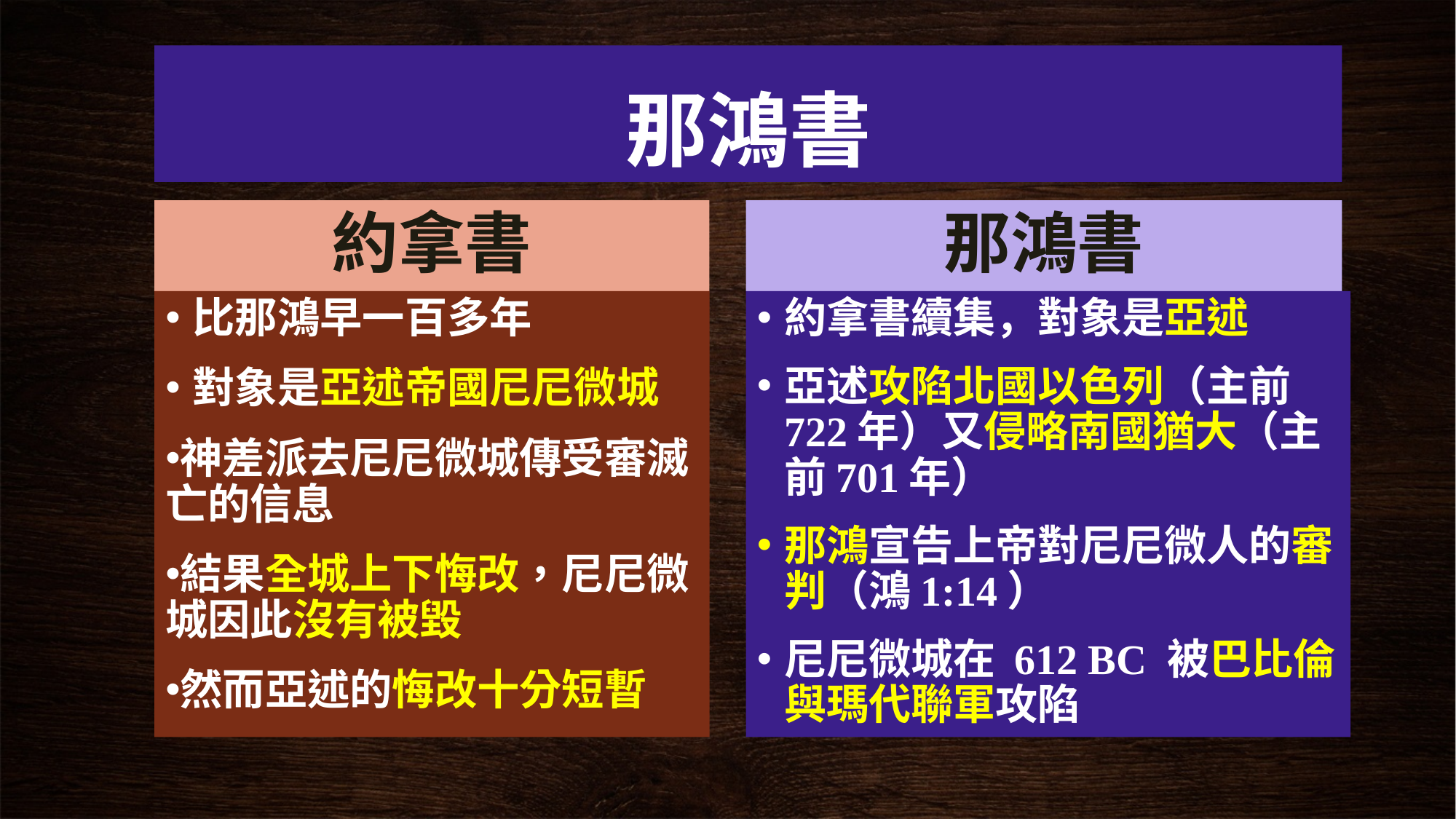

# 那鴻書
約拿書
那鴻書
比那鴻早一百多年
對象是亞述帝國尼尼微城
神差派去尼尼微城傳受審滅亡的信息
結果全城上下悔改，尼尼微城因此沒有被毀
然而亞述的悔改十分短暫

約拿書續集，對象是亞述
亞述攻陷北國以色列（主前722年）又侵略南國猶大（主前701年）
那鴻宣告上帝對尼尼微人的審判（鴻1:14）
尼尼微城在 612 BC 被巴比倫與瑪代聯軍攻陷